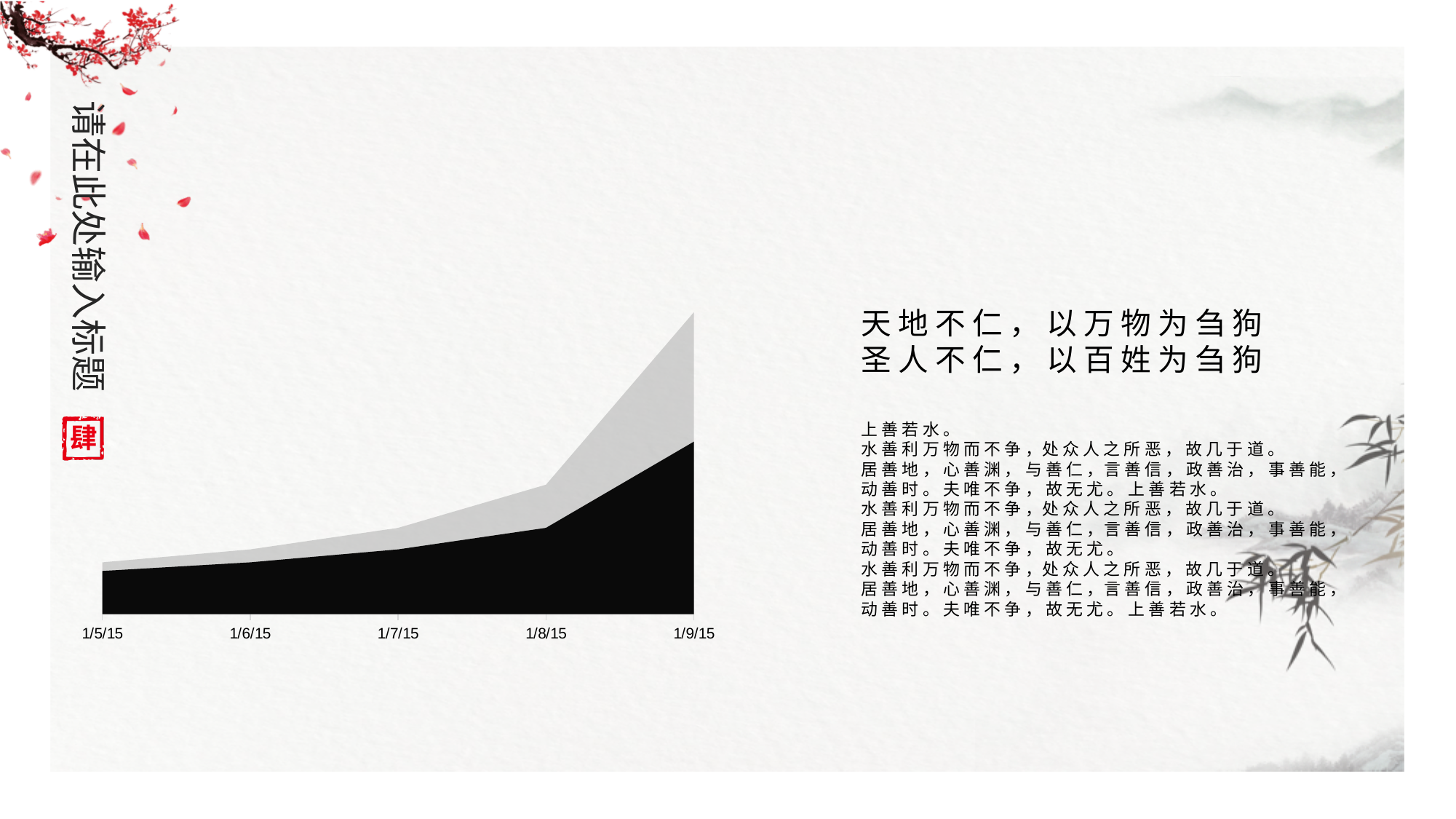

### Chart

| Category | 系列 1 | 系列 2 |
|---|---|---|
| 42009 | 10.0 | 12.0 |
| 42010 | 12.0 | 15.0 |
| 42011 | 15.0 | 20.0 |
| 42012 | 20.0 | 30.0 |
| 42013 | 40.0 | 70.0 |
天 地 不 仁 ， 以 万 物 为 刍 狗
圣 人 不 仁 ， 以 百 姓 为 刍 狗

上 善 若 水 。
水 善 利 万 物 而 不 争 ，处 众 人 之 所 恶 ， 故 几 于 道 。
居 善 地 ， 心 善 渊 ， 与 善 仁 ，言 善 信 ， 政 善 治 ， 事 善 能 ，
动 善 时 。 夫 唯 不 争 ， 故 无 尤 。 上 善 若 水 。
水 善 利 万 物 而 不 争 ，处 众 人 之 所 恶 ， 故 几 于 道 。
居 善 地 ， 心 善 渊 ， 与 善 仁 ，言 善 信 ， 政 善 治 ， 事 善 能 ，
动 善 时 。 夫 唯 不 争 ， 故 无 尤 。
水 善 利 万 物 而 不 争 ，处 众 人 之 所 恶 ， 故 几 于 道 。
居 善 地 ， 心 善 渊 ， 与 善 仁 ，言 善 信 ， 政 善 治 ， 事 善 能 ，
动 善 时 。 夫 唯 不 争 ， 故 无 尤 。 上 善 若 水 。